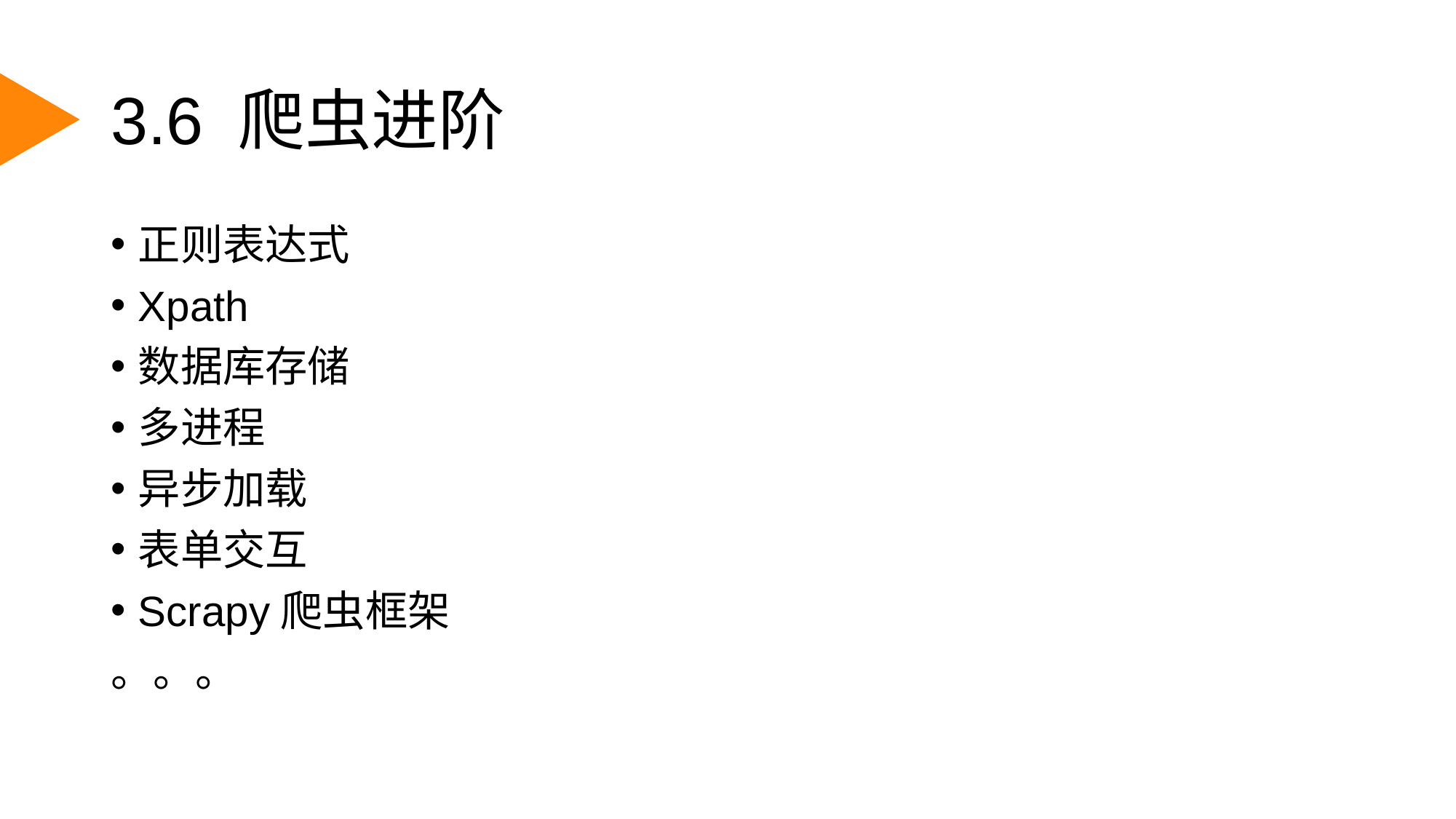

# 3.6 爬虫进阶

正则表达式
Xpath
数据库存储
多进程
异步加载
表单交互
Scrapy爬虫框架
。。。